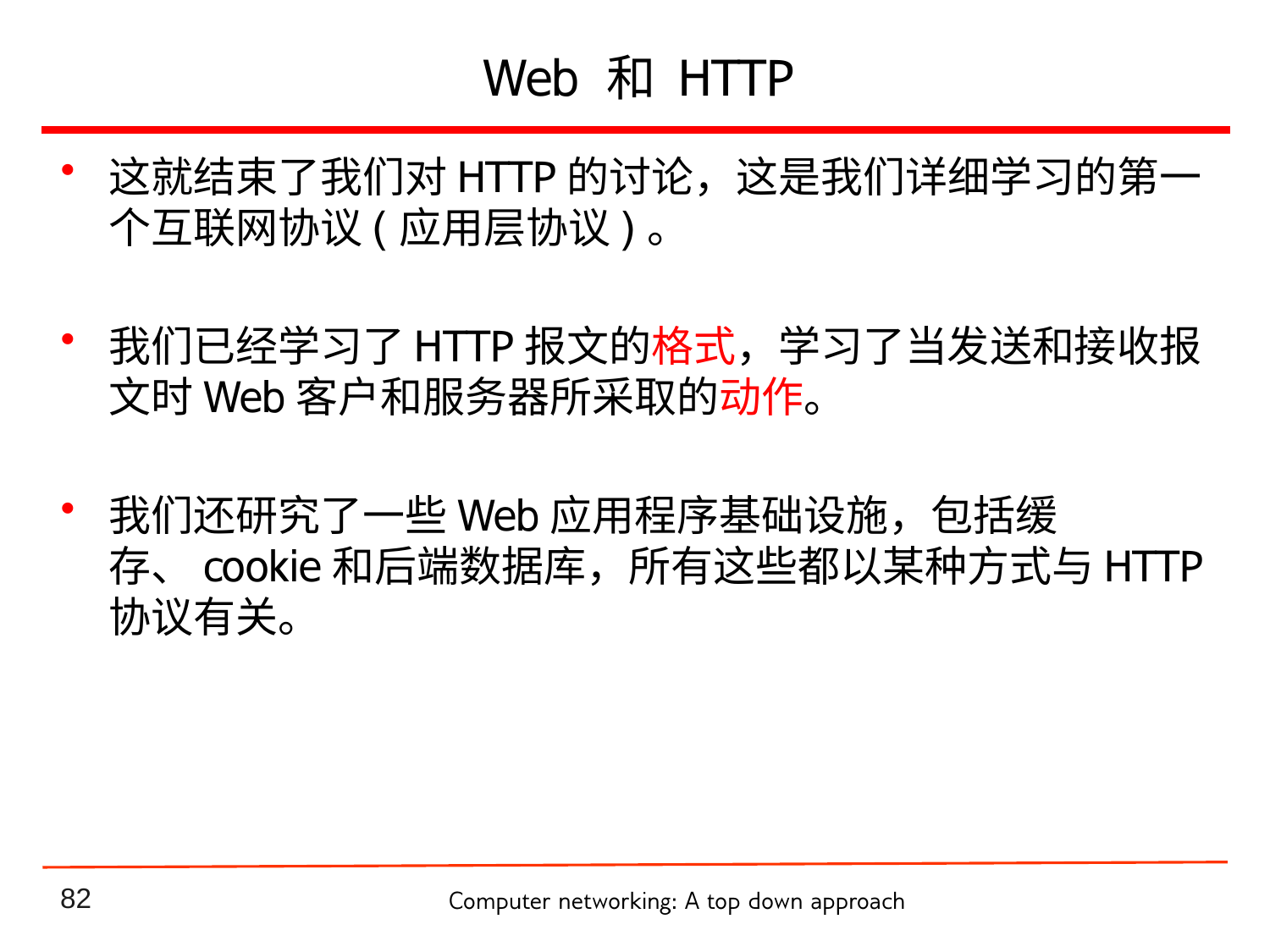

# Web 和 HTTP
这就结束了我们对HTTP的讨论，这是我们详细学习的第一个互联网协议(应用层协议)。

我们已经学习了HTTP报文的格式，学习了当发送和接收报文时Web客户和服务器所采取的动作。

我们还研究了一些Web应用程序基础设施，包括缓存、cookie和后端数据库，所有这些都以某种方式与HTTP协议有关。
Computer networking: A top down approach